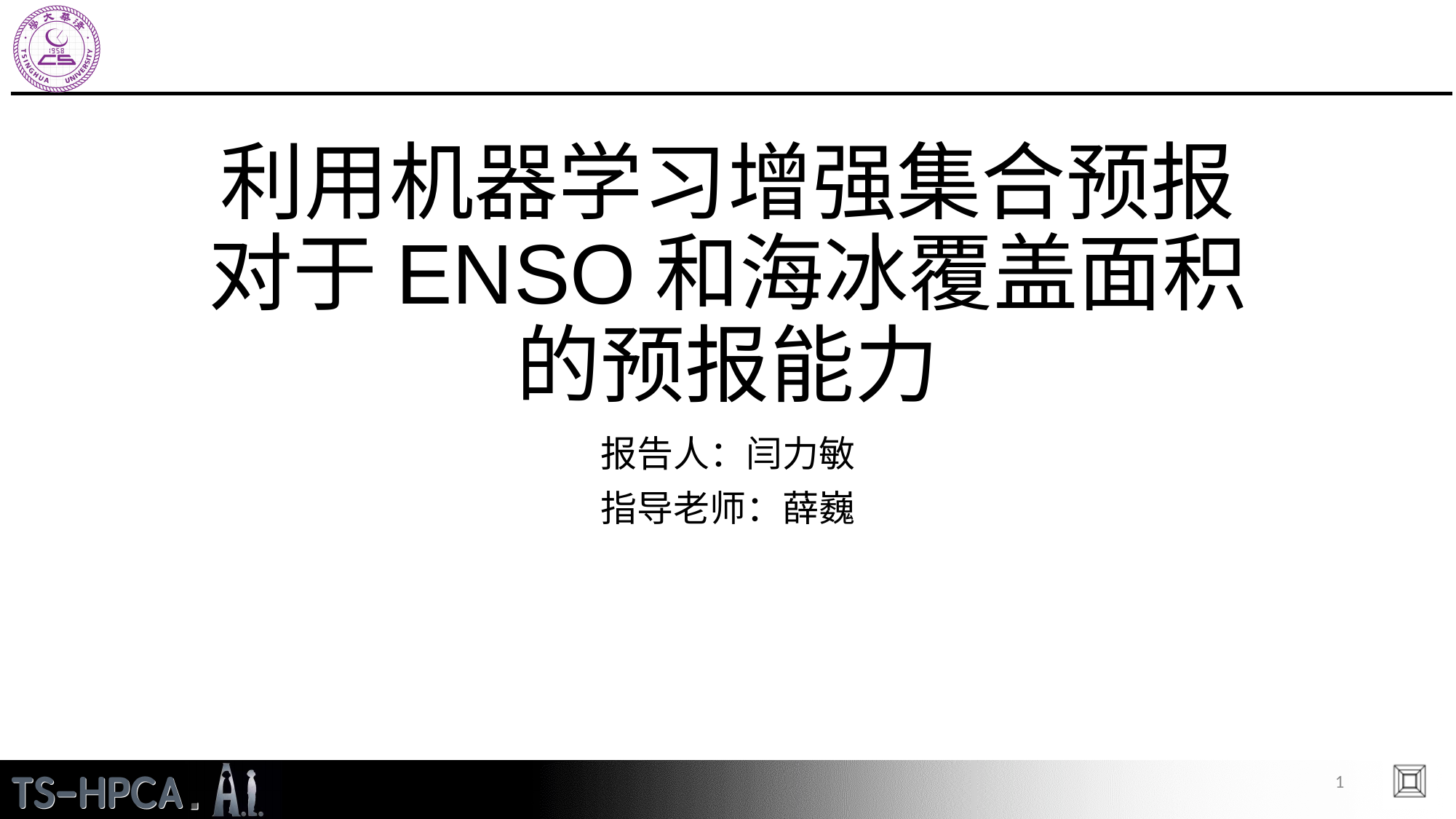

# 利用机器学习增强集合预报对于ENSO和海冰覆盖面积的预报能力
报告人：闫力敏
指导老师：薛巍
1